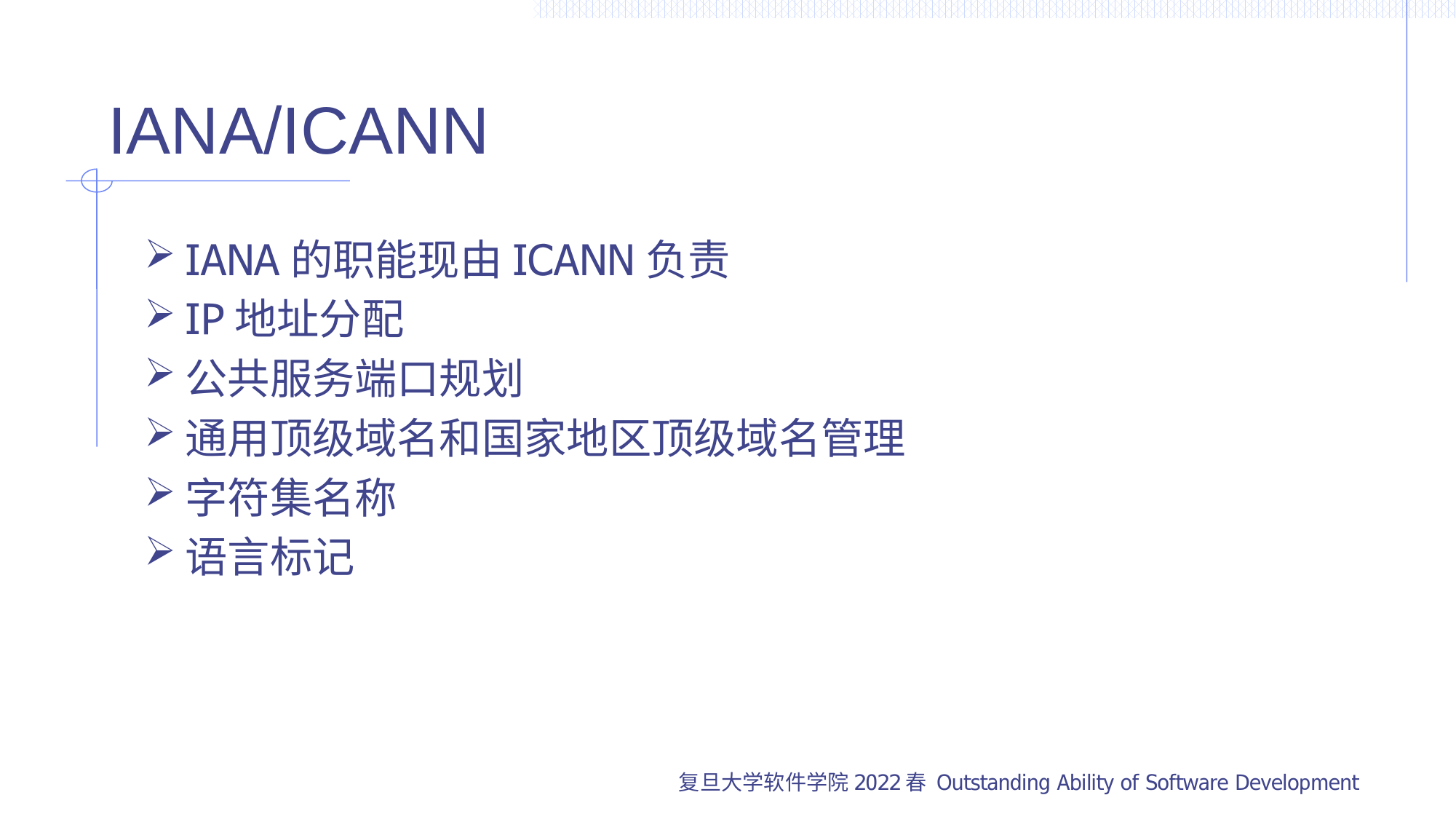

# IANA/ICANN
IANA的职能现由ICANN负责
IP地址分配
公共服务端口规划
通用顶级域名和国家地区顶级域名管理
字符集名称
语言标记